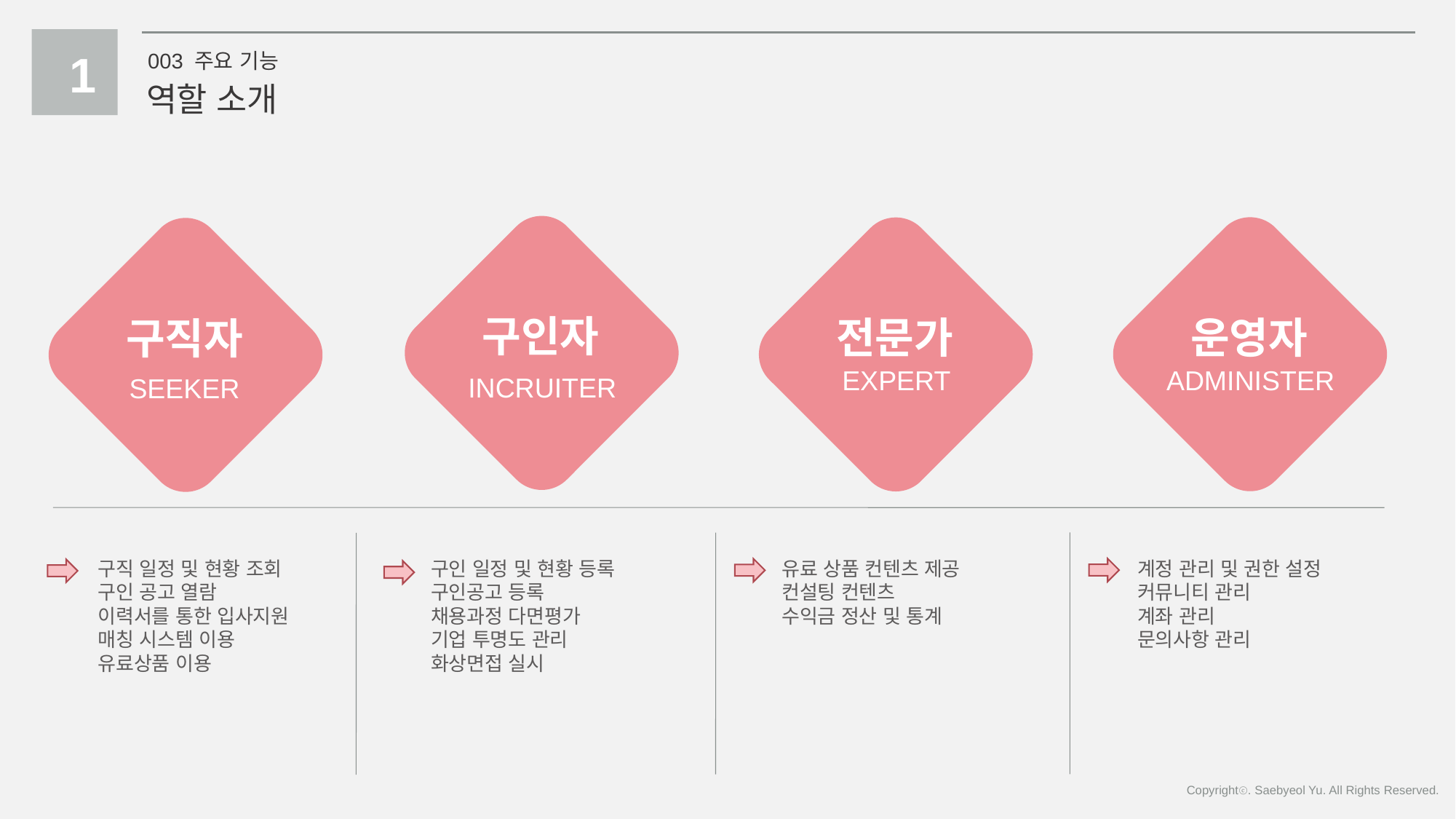

1
003 주요 기능
역할 소개

구인자
INCRUITER

운영자
ADMINISTER

전문가
EXPERT

구직자
SEEKER
계정 관리 및 권한 설정
커뮤니티 관리
계좌 관리
문의사항 관리
구인 일정 및 현황 등록
구인공고 등록
채용과정 다면평가
기업 투명도 관리
화상면접 실시
유료 상품 컨텐츠 제공
컨설팅 컨텐츠
수익금 정산 및 통계
구직 일정 및 현황 조회
구인 공고 열람
이력서를 통한 입사지원
매칭 시스템 이용
유료상품 이용